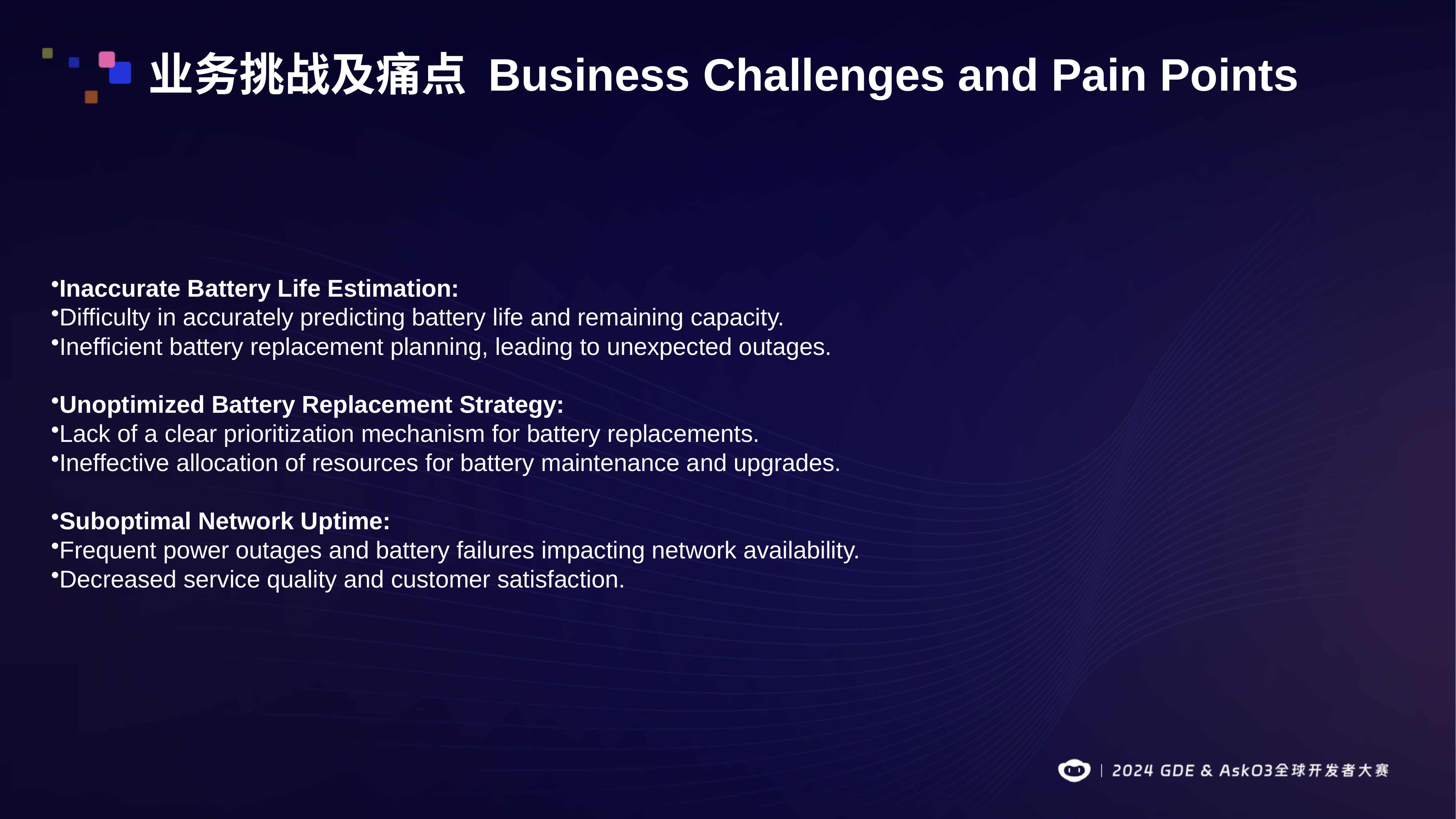

业务挑战及痛点 Business Challenges and Pain Points

Inaccurate Battery Life Estimation:
Difficulty in accurately predicting battery life and remaining capacity.
Inefficient battery replacement planning, leading to unexpected outages.

Unoptimized Battery Replacement Strategy:
Lack of a clear prioritization mechanism for battery replacements.
Ineffective allocation of resources for battery maintenance and upgrades.

Suboptimal Network Uptime:
Frequent power outages and battery failures impacting network availability.
Decreased service quality and customer satisfaction.